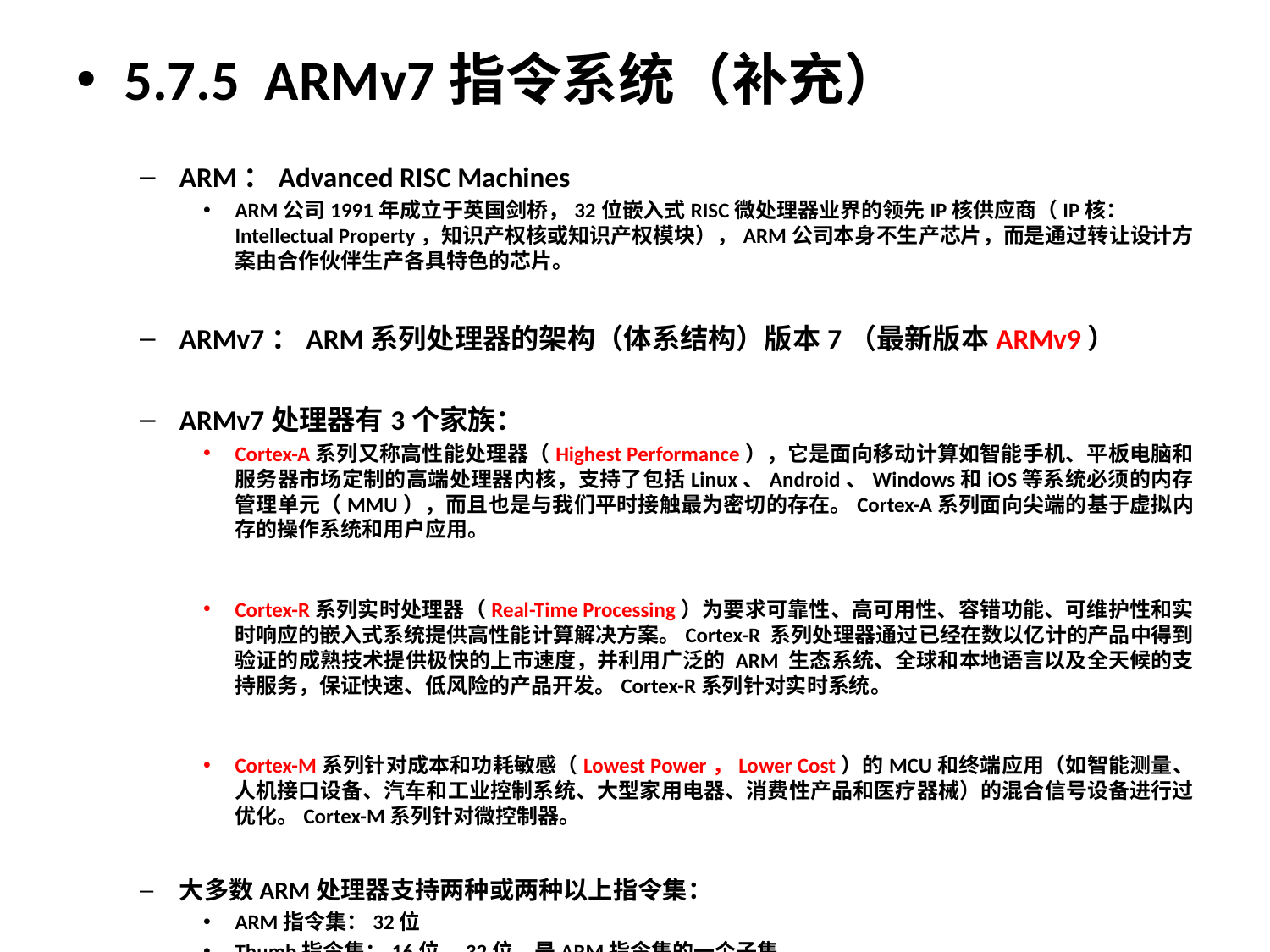

5.7.5  ARMv7指令系统（补充）

ARM：Advanced RISC Machines
ARM公司1991年成立于英国剑桥，32位嵌入式RISC微处理器业界的领先IP核供应商（IP核：Intellectual Property，知识产权核或知识产权模块），ARM公司本身不生产芯片，而是通过转让设计方案由合作伙伴生产各具特色的芯片。

ARMv7：ARM系列处理器的架构（体系结构）版本7（最新版本ARMv9）

ARMv7处理器有3个家族：
Cortex-A系列又称高性能处理器（Highest Performance），它是面向移动计算如智能手机、平板电脑和服务器市场定制的高端处理器内核，支持了包括Linux、Android、Windows和iOS等系统必须的内存管理单元（MMU），而且也是与我们平时接触最为密切的存在。Cortex-A系列面向尖端的基于虚拟内存的操作系统和用户应用。

Cortex-R系列实时处理器（Real-Time Processing）为要求可靠性、高可用性、容错功能、可维护性和实时响应的嵌入式系统提供高性能计算解决方案。Cortex-R 系列处理器通过已经在数以亿计的产品中得到验证的成熟技术提供极快的上市速度，并利用广泛的 ARM 生态系统、全球和本地语言以及全天候的支持服务，保证快速、低风险的产品开发。Cortex-R系列针对实时系统。

Cortex-M系列针对成本和功耗敏感（Lowest Power，Lower Cost）的MCU和终端应用（如智能测量、人机接口设备、汽车和工业控制系统、大型家用电器、消费性产品和医疗器械）的混合信号设备进行过优化。Cortex-M系列针对微控制器。

大多数ARM处理器支持两种或两种以上指令集：
ARM指令集：32位
Thumb指令集：16位、32位，是ARM指令集的一个子集
ThumbEE指令集：是Thumb指令集的一个变体